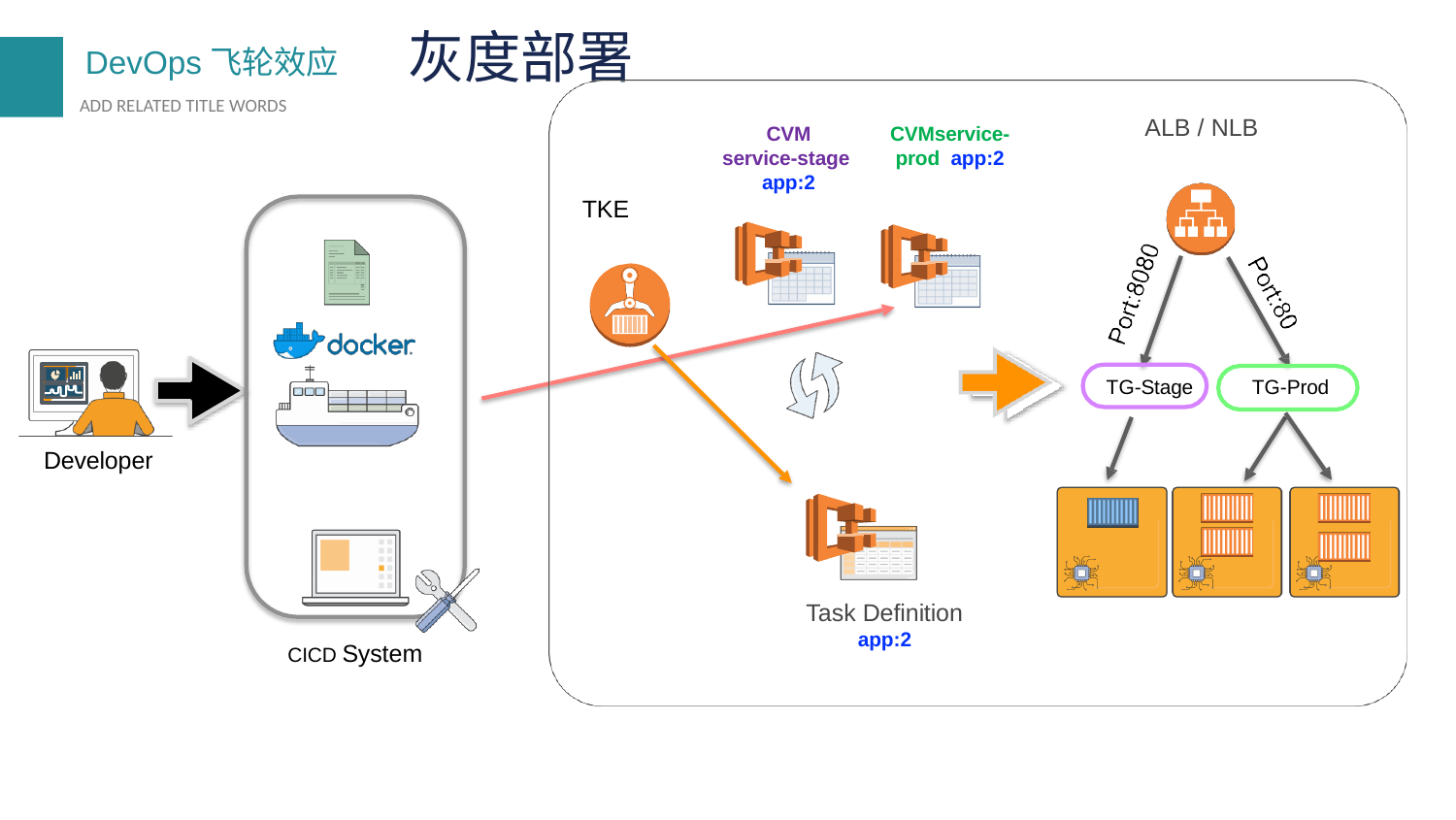

灰度部署

ALB / NLB
CVM
service-stage  app:2
CVMservice-prod  app:2

TKE

TG-Stage
TG-Prod

Developer

Task Definition
app:2
CICD System